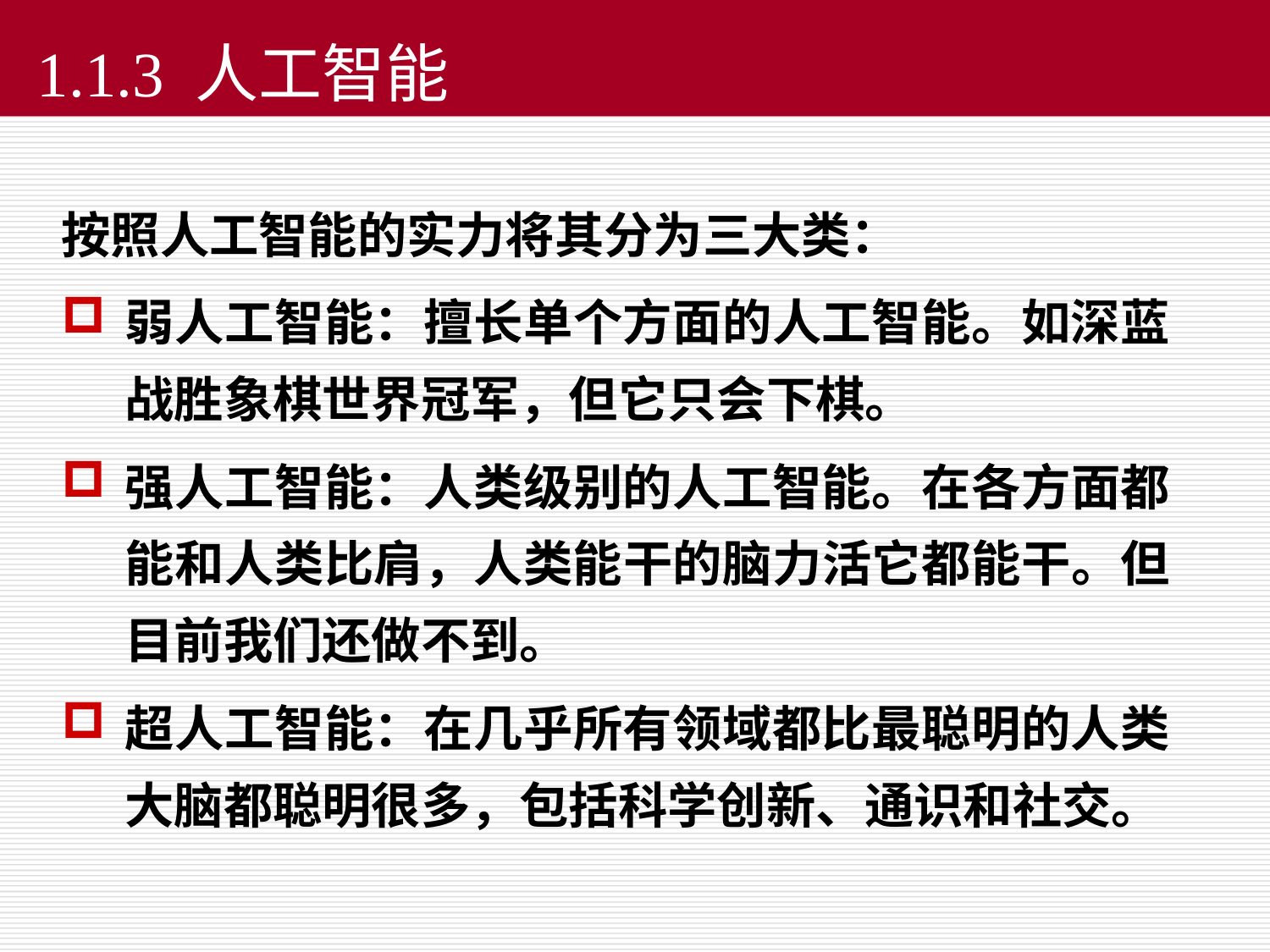

# 1.1.3 人工智能
按照人工智能的实力将其分为三大类：
弱人工智能：擅长单个方面的人工智能。如深蓝战胜象棋世界冠军，但它只会下棋。
强人工智能：人类级别的人工智能。在各方面都能和人类比肩，人类能干的脑力活它都能干。但目前我们还做不到。
超人工智能：在几乎所有领域都比最聪明的人类大脑都聪明很多，包括科学创新、通识和社交。
19